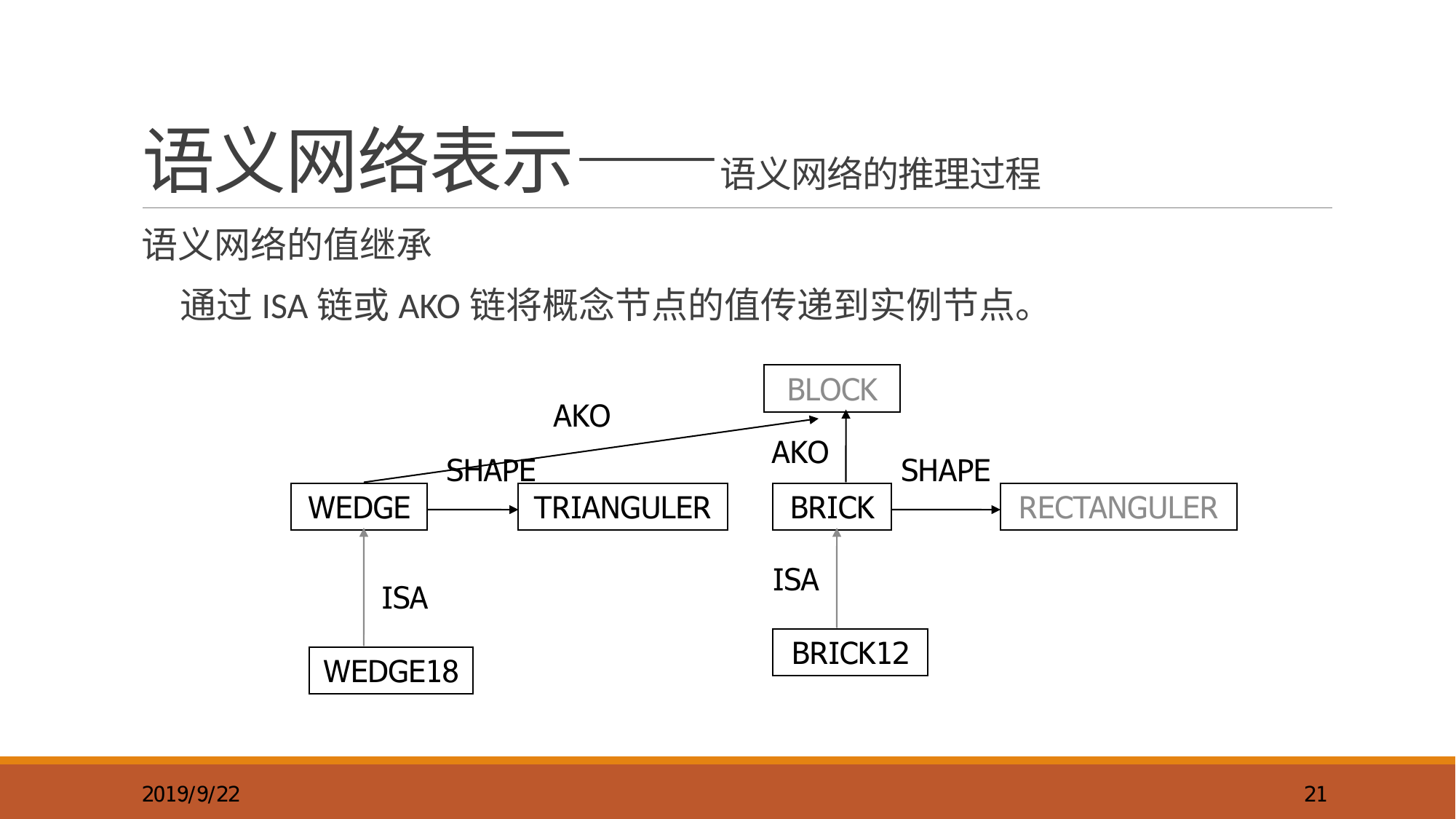

21
# 语义网络表示——语义网络的推理过程
语义网络的值继承
     通过ISA链或AKO链将概念节点的值传递到实例节点。
BLOCK
AKO

AKO
SHAPE
SHAPE
WEDGE
TRIANGULER
BRICK
RECTANGULER

ISA
ISA
BRICK12
WEDGE18
2019/9/22